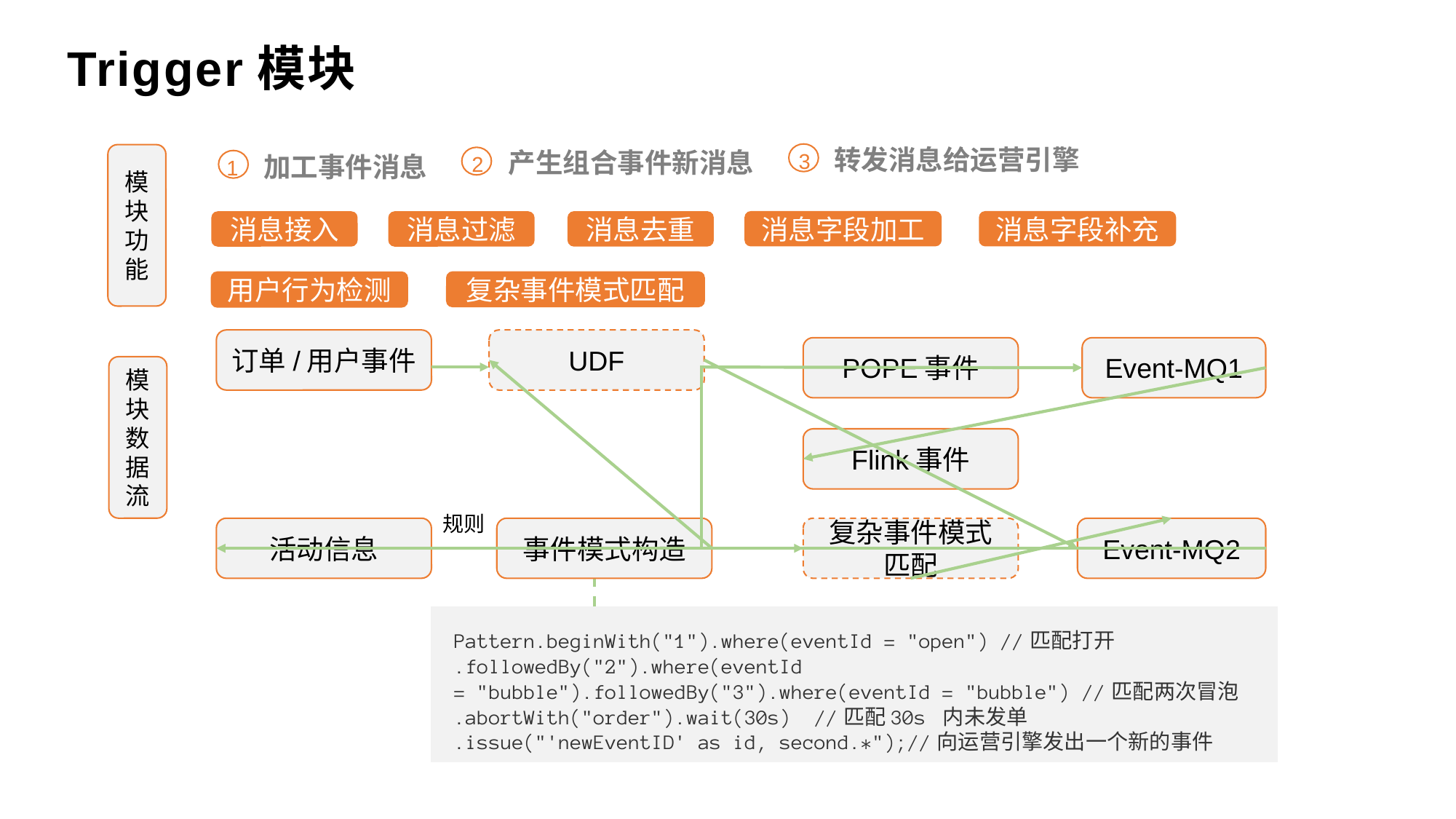

Trigger模块
转发消息给运营引擎
产生组合事件新消息
3

加工事件消息
模块功能
2

1

消息字段加工
消息字段补充
消息去重
消息过滤
消息接入
复杂事件模式匹配
用户行为检测
订单/用户事件
UDF
Event-MQ1
POPE事件
模块数据流
Flink事件
规则
复杂事件模式匹配
事件模式构造
Event-MQ2
活动信息

Pattern.beginWith("1").where(eventId = "open") //匹配打开
.followedBy("2").where(eventId = "bubble").followedBy("3").where(eventId = "bubble") //匹配两次冒泡
.abortWith("order").wait(30s)  //匹配30s 内未发单
.issue("'newEventID' as id, second.*");//向运营引擎发出一个新的事件